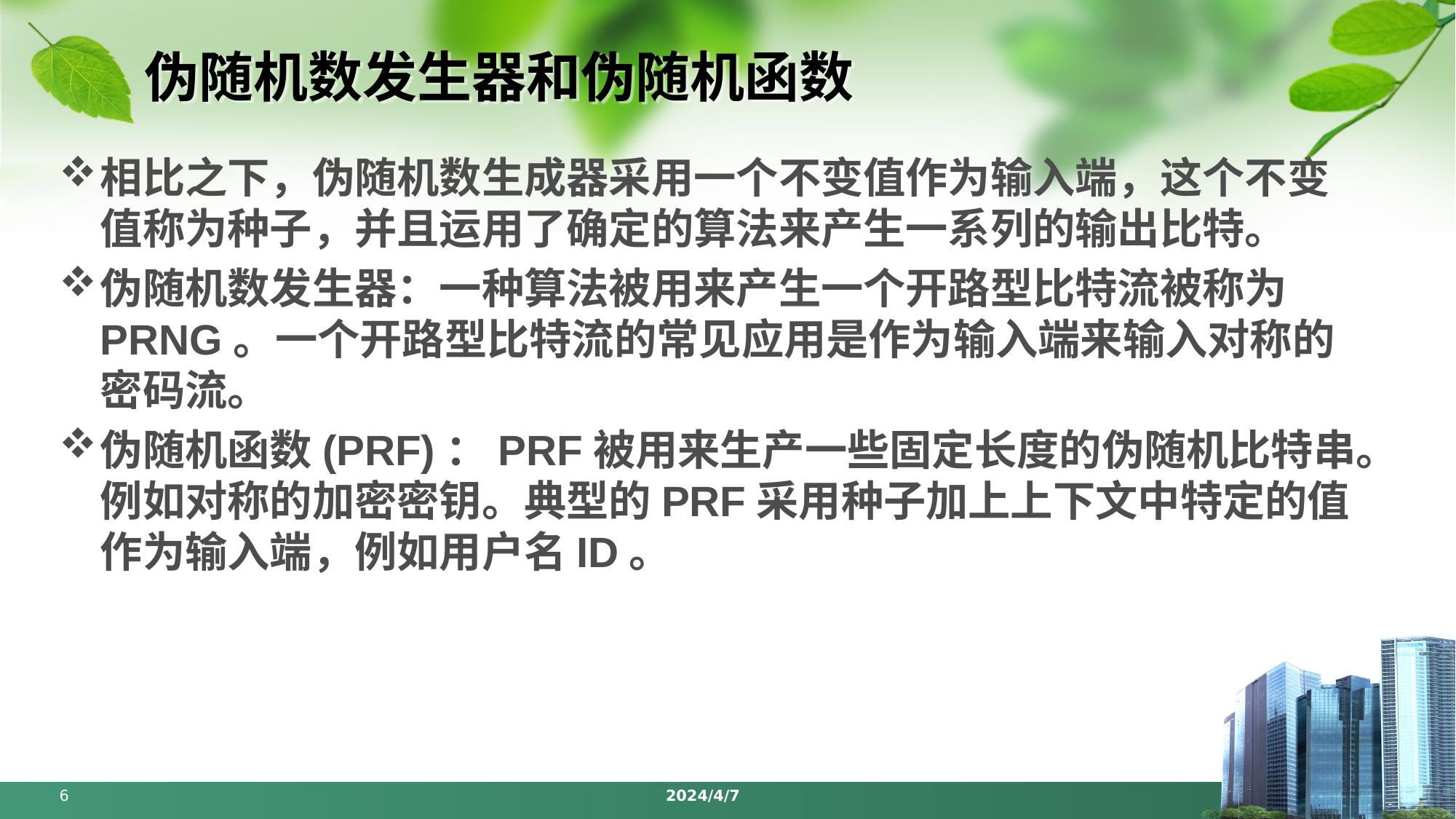

# 伪随机数发生器和伪随机函数
相比之下，伪随机数生成器采用一个不变值作为输入端，这个不变值称为种子，并且运用了确定的算法来产生一系列的输出比特。
伪随机数发生器：一种算法被用来产生一个开路型比特流被称为PRNG。一个开路型比特流的常见应用是作为输入端来输入对称的密码流。
伪随机函数(PRF)：PRF被用来生产一些固定长度的伪随机比特串。例如对称的加密密钥。典型的PRF采用种子加上上下文中特定的值作为输入端，例如用户名ID。

6
2024/4/7